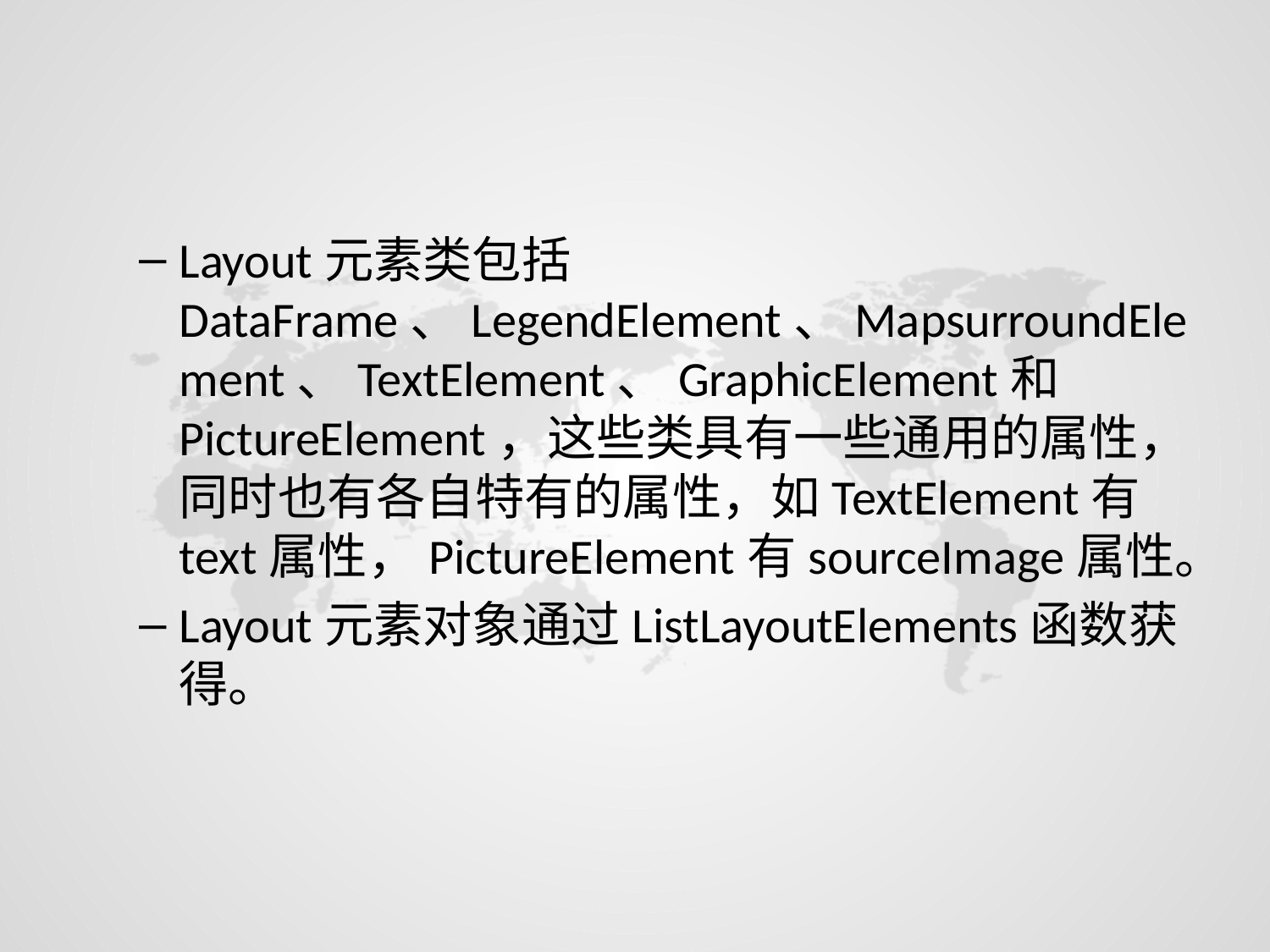

#
Layout元素类包括DataFrame、LegendElement、MapsurroundElement、TextElement、GraphicElement和PictureElement，这些类具有一些通用的属性，同时也有各自特有的属性，如TextElement有text属性，PictureElement有sourceImage属性。
Layout元素对象通过ListLayoutElements函数获得。